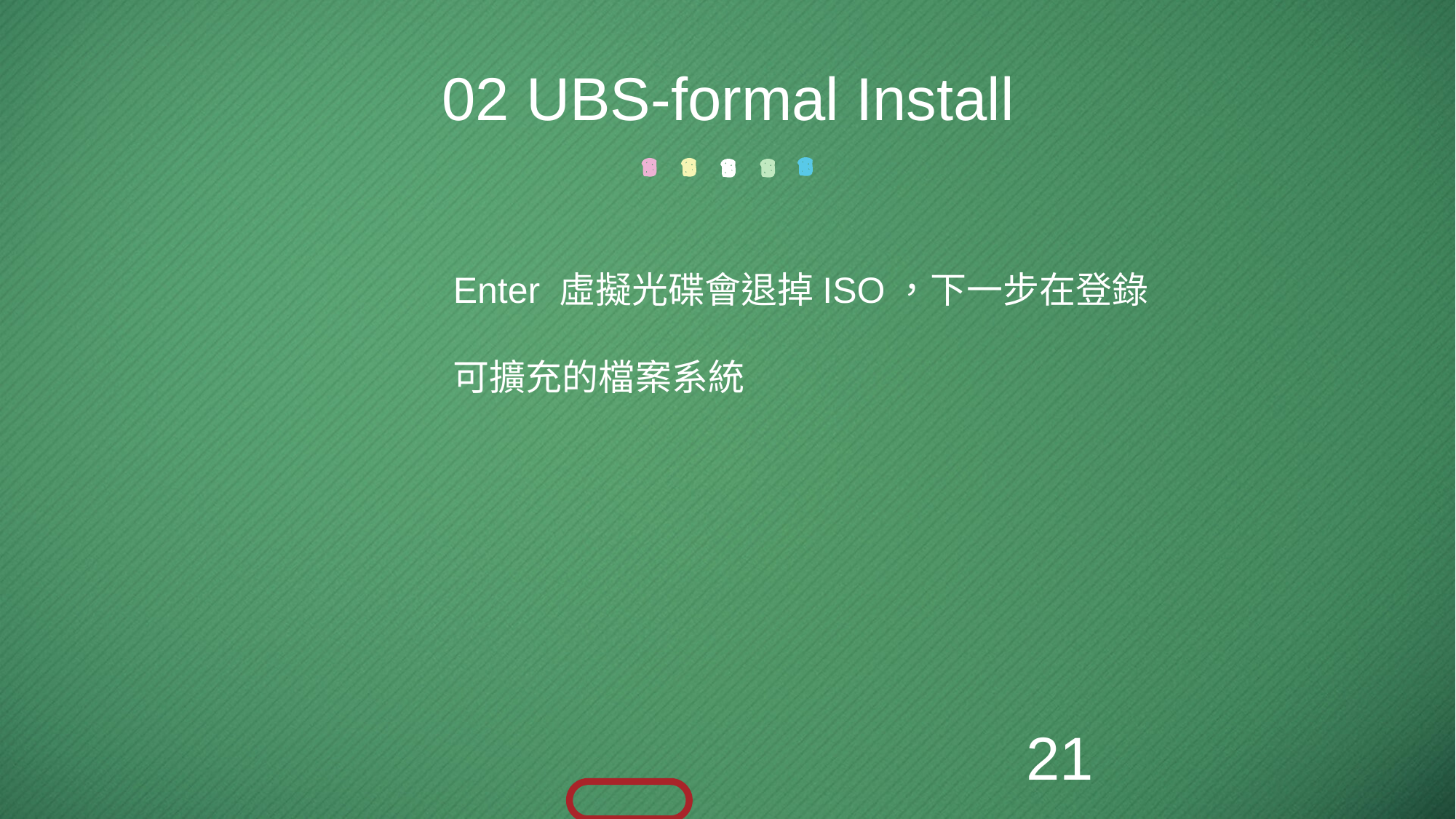

02 UBS-formal Install

Enter 虛擬光碟會退掉ISO，下一步在登錄

可擴充的檔案系統

21